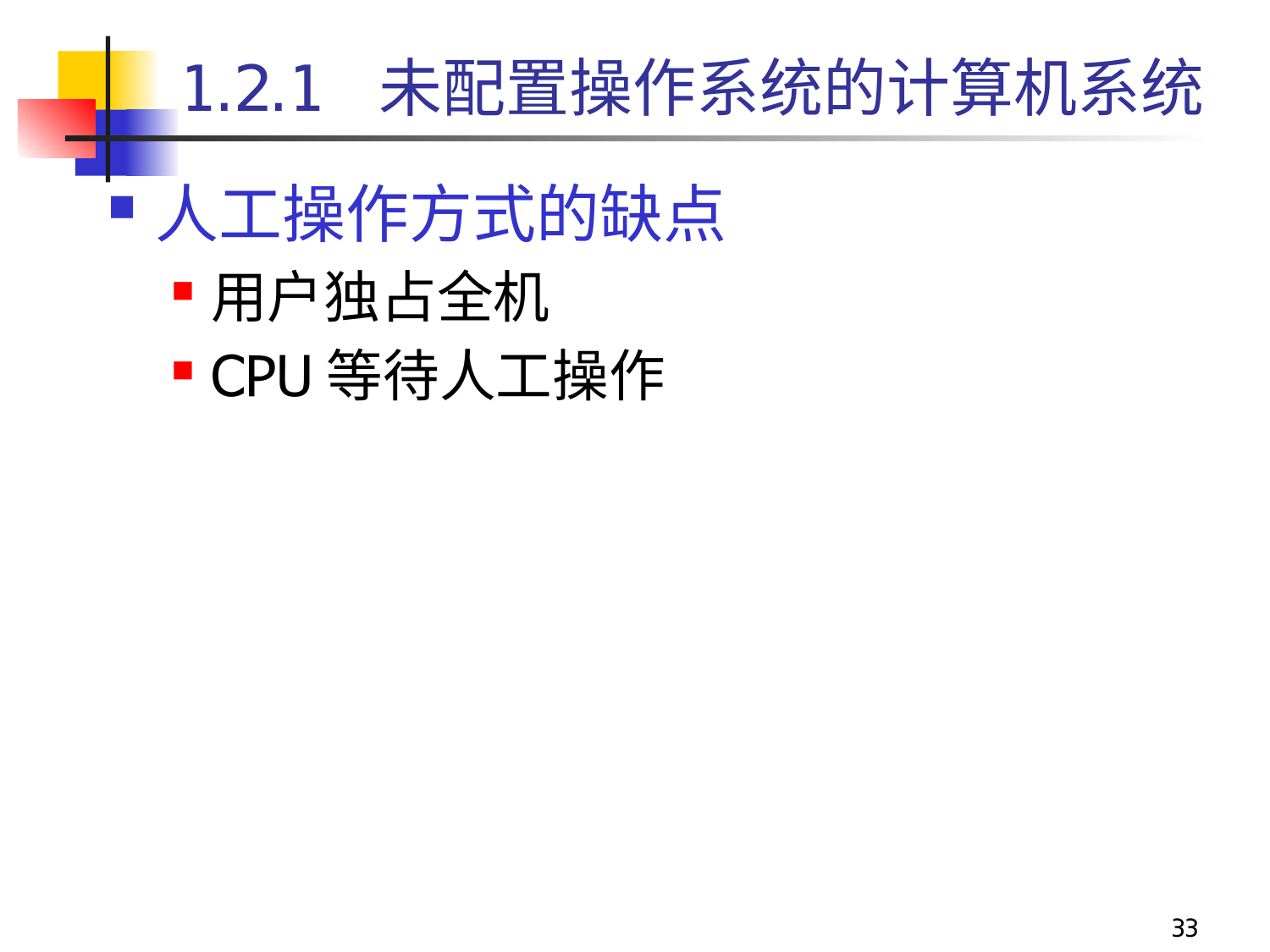

1.2.1  未配置操作系统的计算机系统
人工操作方式的缺点
用户独占全机
CPU等待人工操作

33